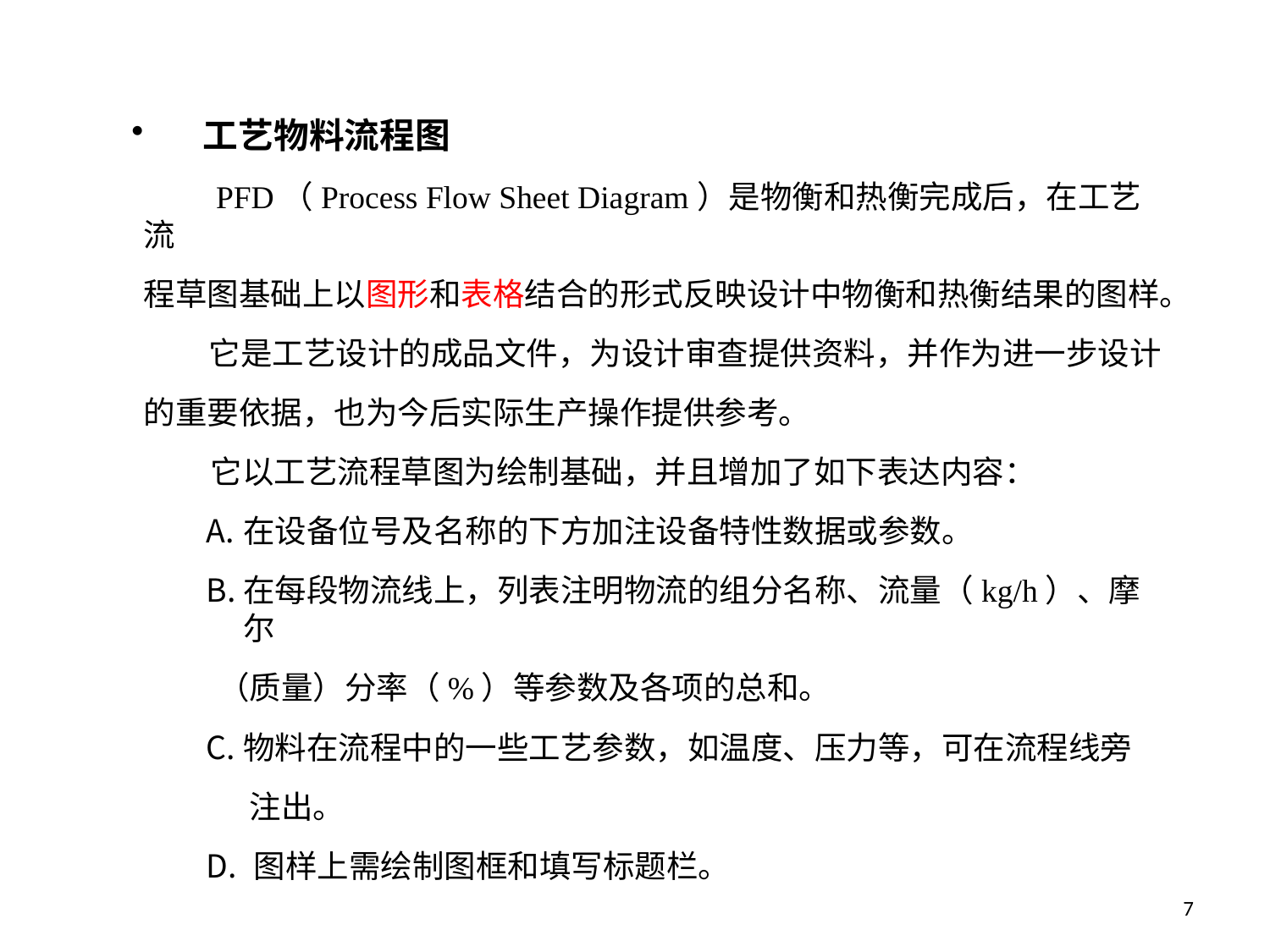

工艺物料流程图
         PFD（Process Flow Sheet Diagram）是物衡和热衡完成后，在工艺流
程草图基础上以图形和表格结合的形式反映设计中物衡和热衡结果的图样。
        它是工艺设计的成品文件，为设计审查提供资料，并作为进一步设计
的重要依据，也为今后实际生产操作提供参考。
   它以工艺流程草图为绘制基础，并且增加了如下表达内容：
在设备位号及名称的下方加注设备特性数据或参数。
在每段物流线上，列表注明物流的组分名称、流量（kg/h）、摩尔
    （质量）分率（%）等参数及各项的总和。
物料在流程中的一些工艺参数，如温度、压力等，可在流程线旁
     注出。
图样上需绘制图框和填写标题栏。

7